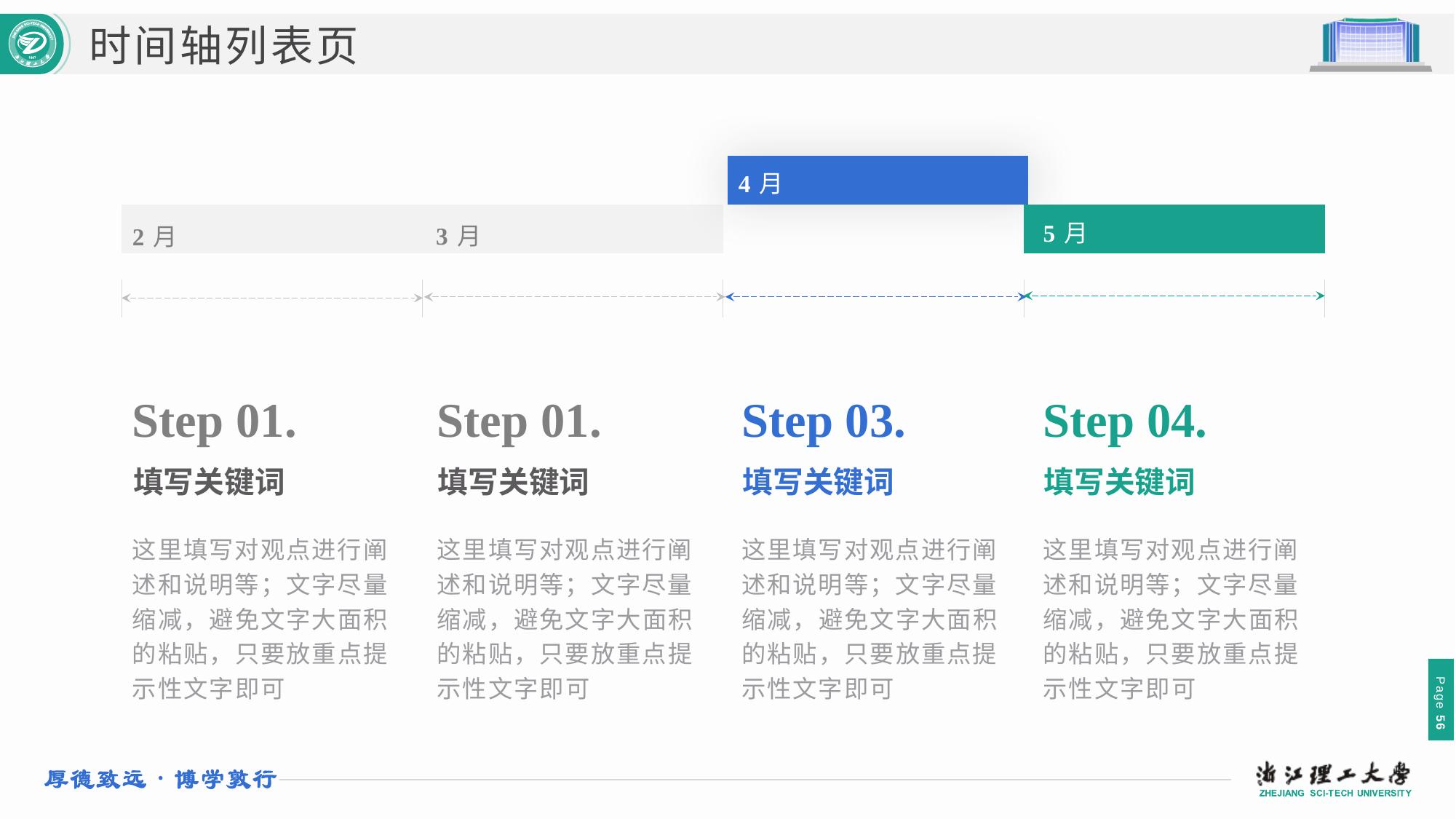

时间轴列表页

4月

5月
3月
2月
Step 01.
Step 01.
Step 03.
Step 04.
填写关键词
填写关键词
填写关键词
填写关键词
这里填写对观点进行阐述和说明等；文字尽量缩减，避免文字大面积的粘贴，只要放重点提示性文字即可
这里填写对观点进行阐述和说明等；文字尽量缩减，避免文字大面积的粘贴，只要放重点提示性文字即可
这里填写对观点进行阐述和说明等；文字尽量缩减，避免文字大面积的粘贴，只要放重点提示性文字即可
这里填写对观点进行阐述和说明等；文字尽量缩减，避免文字大面积的粘贴，只要放重点提示性文字即可